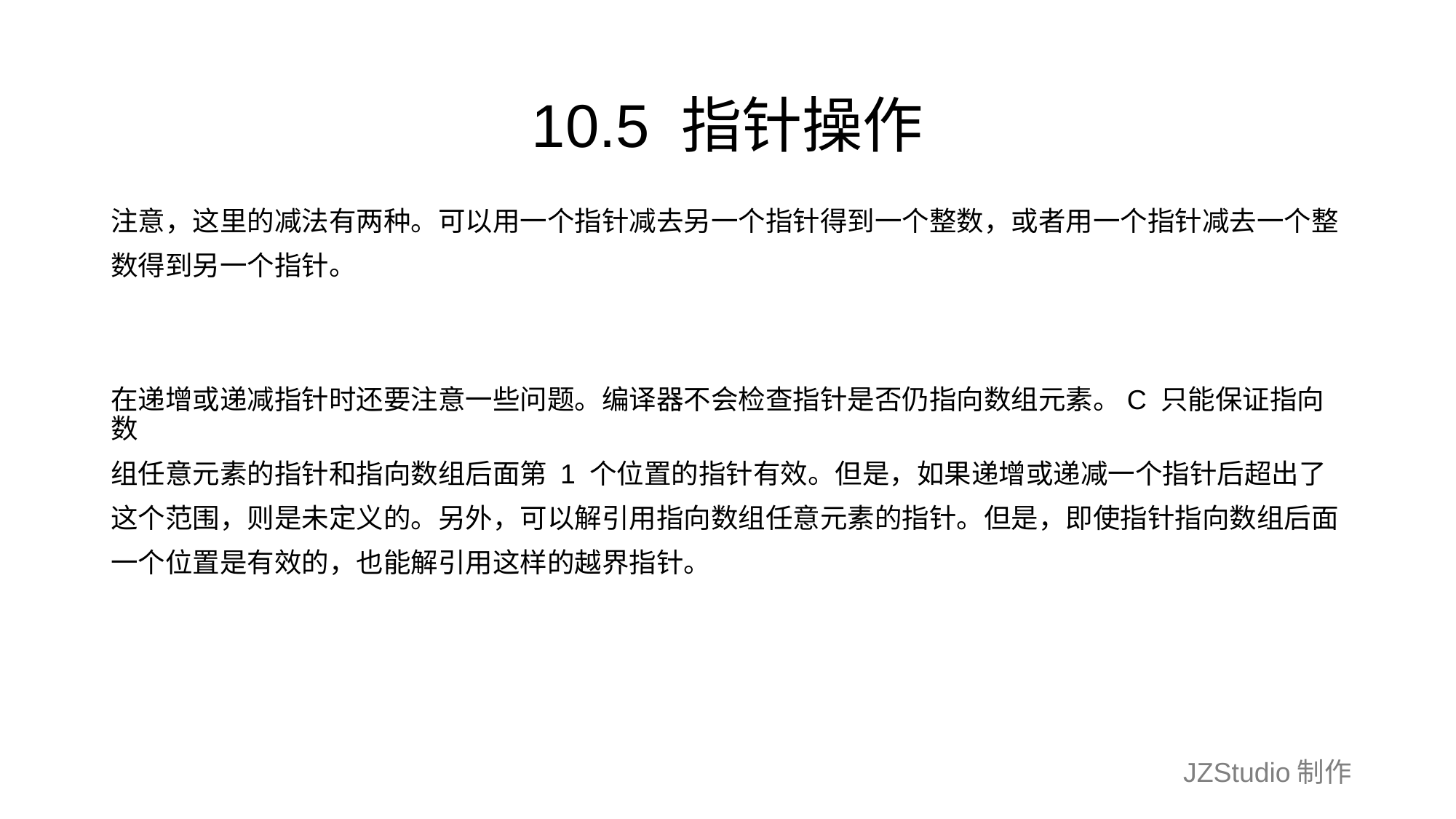

# 10.5 指针操作
注意，这里的减法有两种。可以用一个指针减去另一个指针得到一个整数，或者用一个指针减去一个整
数得到另一个指针。

在递增或递减指针时还要注意一些问题。编译器不会检查指针是否仍指向数组元素。C 只能保证指向数
组任意元素的指针和指向数组后面第 1 个位置的指针有效。但是，如果递增或递减一个指针后超出了
这个范围，则是未定义的。另外，可以解引用指向数组任意元素的指针。但是，即使指针指向数组后面
一个位置是有效的，也能解引用这样的越界指针。